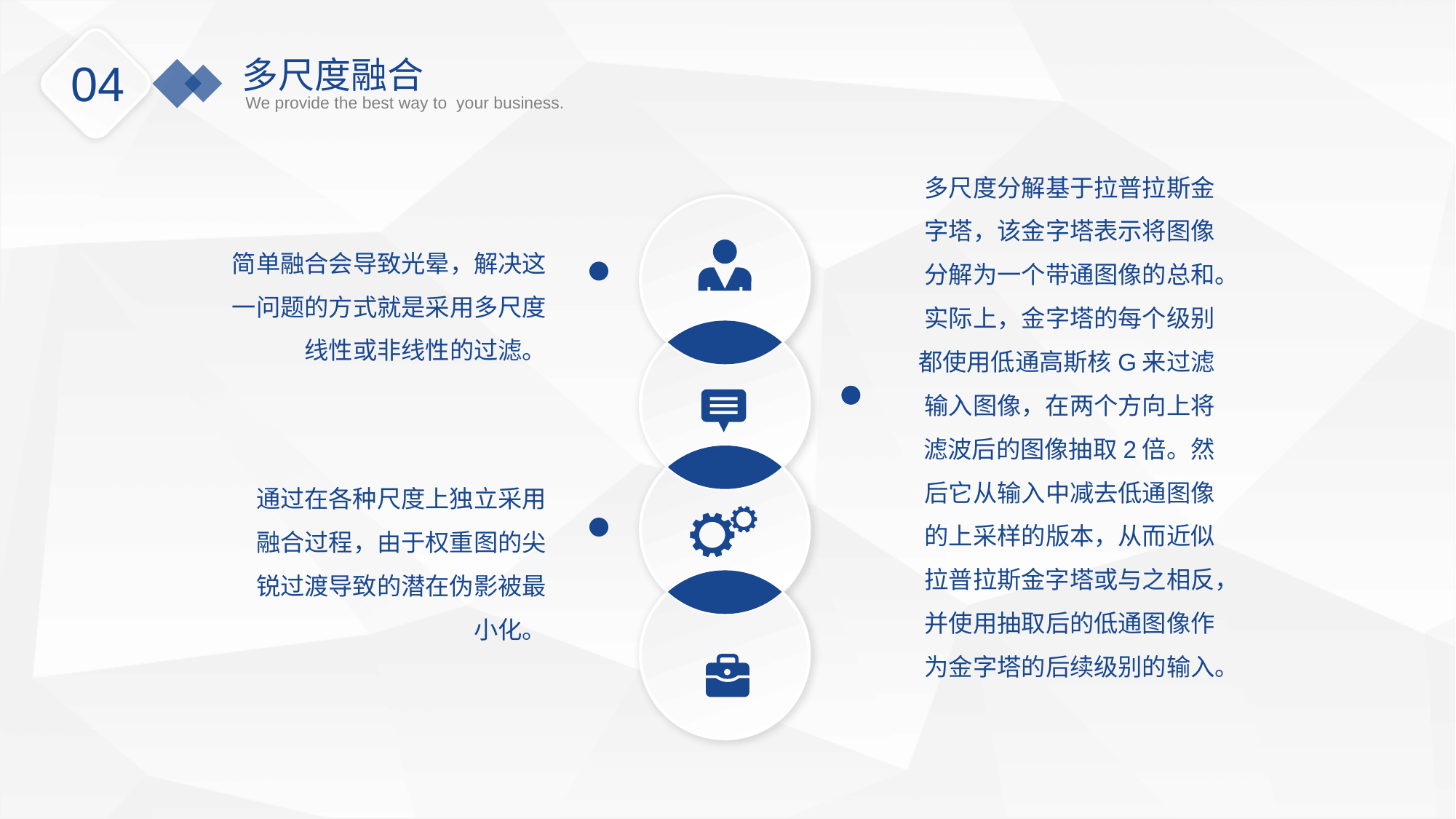

多尺度融合
We provide the best way to  your business.
04

多尺度分解基于拉普拉斯金字塔，该金字塔表示将图像分解为一个带通图像的总和。实际上，金字塔的每个级别都使用低通高斯核G来过滤输入图像，在两个方向上将滤波后的图像抽取2倍。然后它从输入中减去低通图像的上采样的版本，从而近似拉普拉斯金字塔或与之相反，并使用抽取后的低通图像作为金字塔的后续级别的输入。

简单融合会导致光晕，解决这一问题的方式就是采用多尺度线性或非线性的过滤。

通过在各种尺度上独立采用融合过程，由于权重图的尖锐过渡导致的潜在伪影被最小化。